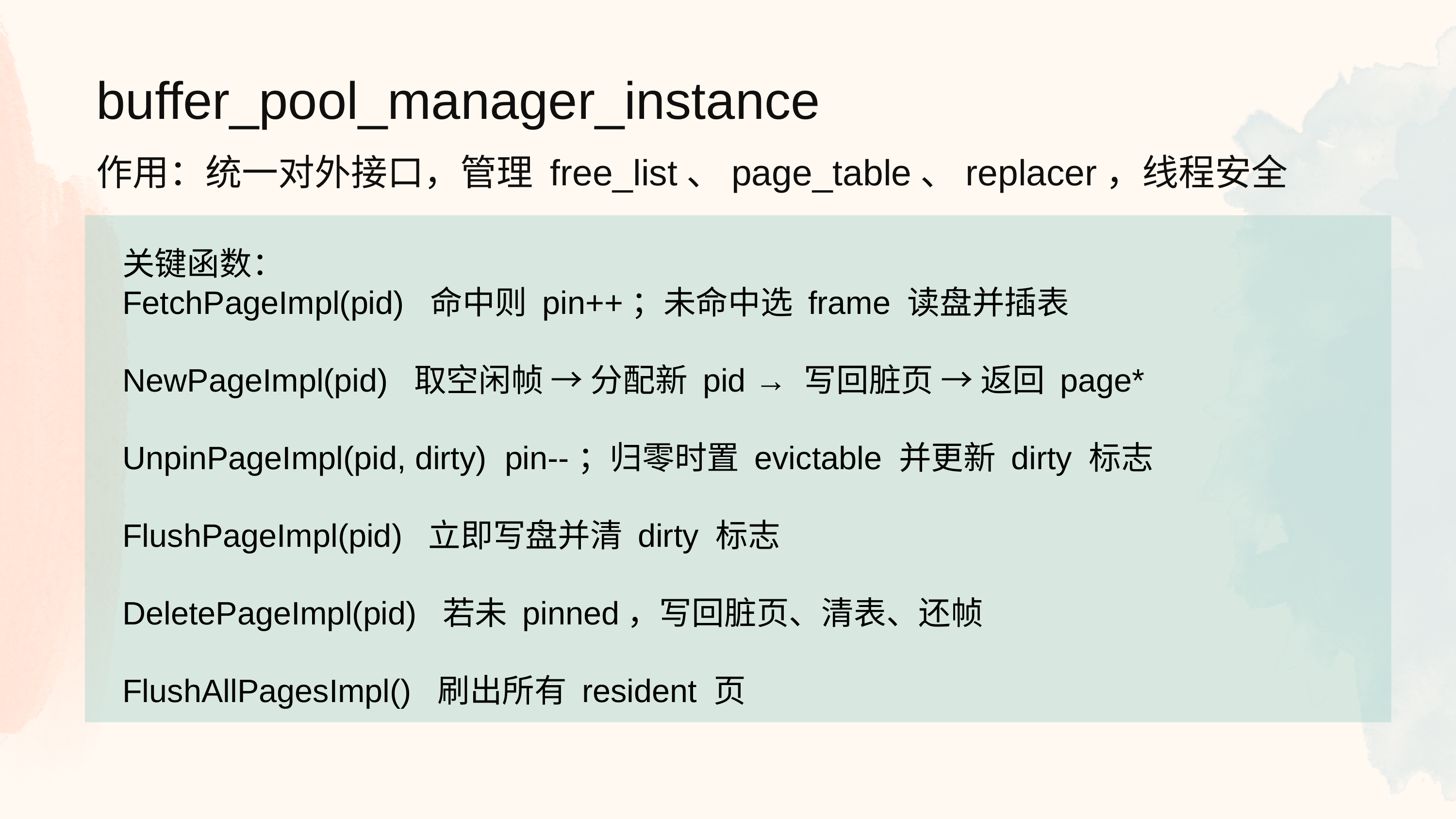

buffer_pool_manager_instance
作用：统一对外接口，管理 free_list、page_table、replacer，线程安全

关键函数：
FetchPageImpl(pid)  命中则 pin++；未命中选 frame 读盘并插表

NewPageImpl(pid)  取空闲帧 → 分配新 pid → 写回脏页 → 返回 page*

UnpinPageImpl(pid, dirty)  pin--；归零时置 evictable 并更新 dirty 标志

FlushPageImpl(pid)  立即写盘并清 dirty 标志

DeletePageImpl(pid)  若未 pinned，写回脏页、清表、还帧

FlushAllPagesImpl()  刷出所有 resident 页